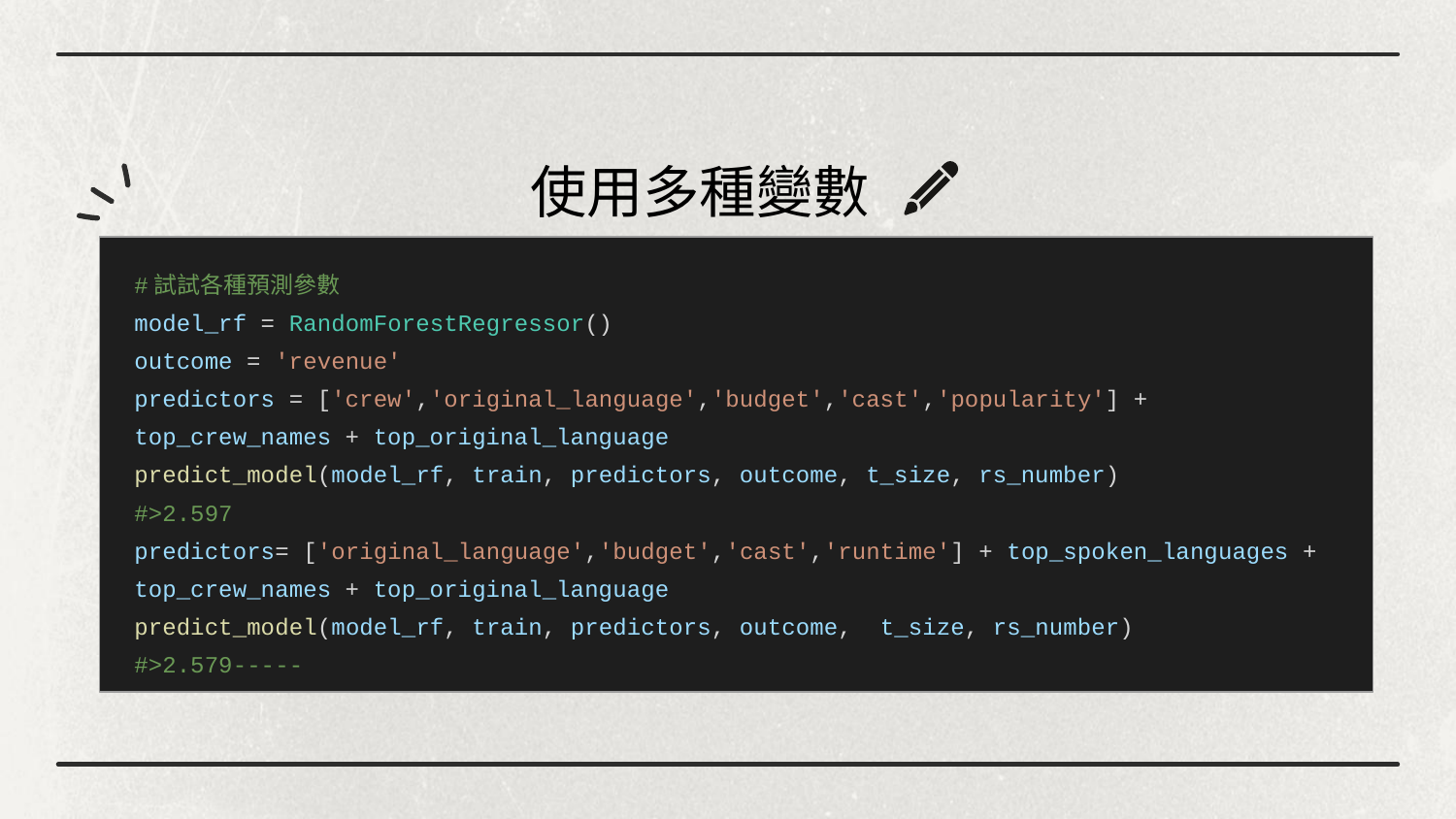

# 使用多種變數

#試試各種預測參數
model_rf = RandomForestRegressor()
outcome = 'revenue'
predictors = ['crew','original_language','budget','cast','popularity'] + top_crew_names + top_original_language
predict_model(model_rf, train, predictors, outcome, t_size, rs_number)
#>2.597
predictors= ['original_language','budget','cast','runtime'] + top_spoken_languages + top_crew_names + top_original_language
predict_model(model_rf, train, predictors, outcome,  t_size, rs_number)
#>2.579-----